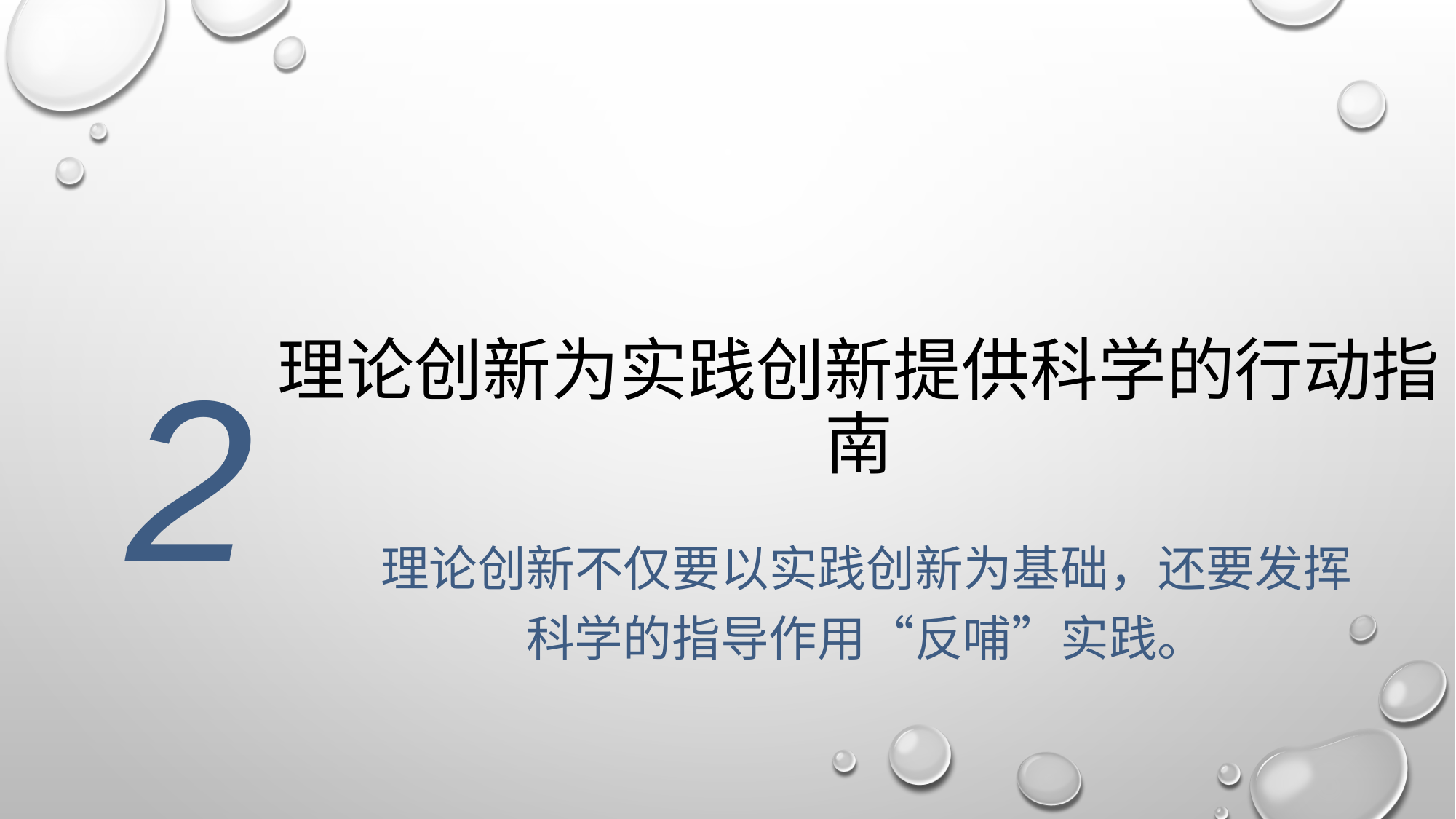

2
# 理论创新为实践创新提供科学的行动指南
理论创新不仅要以实践创新为基础，还要发挥科学的指导作用“反哺”实践。